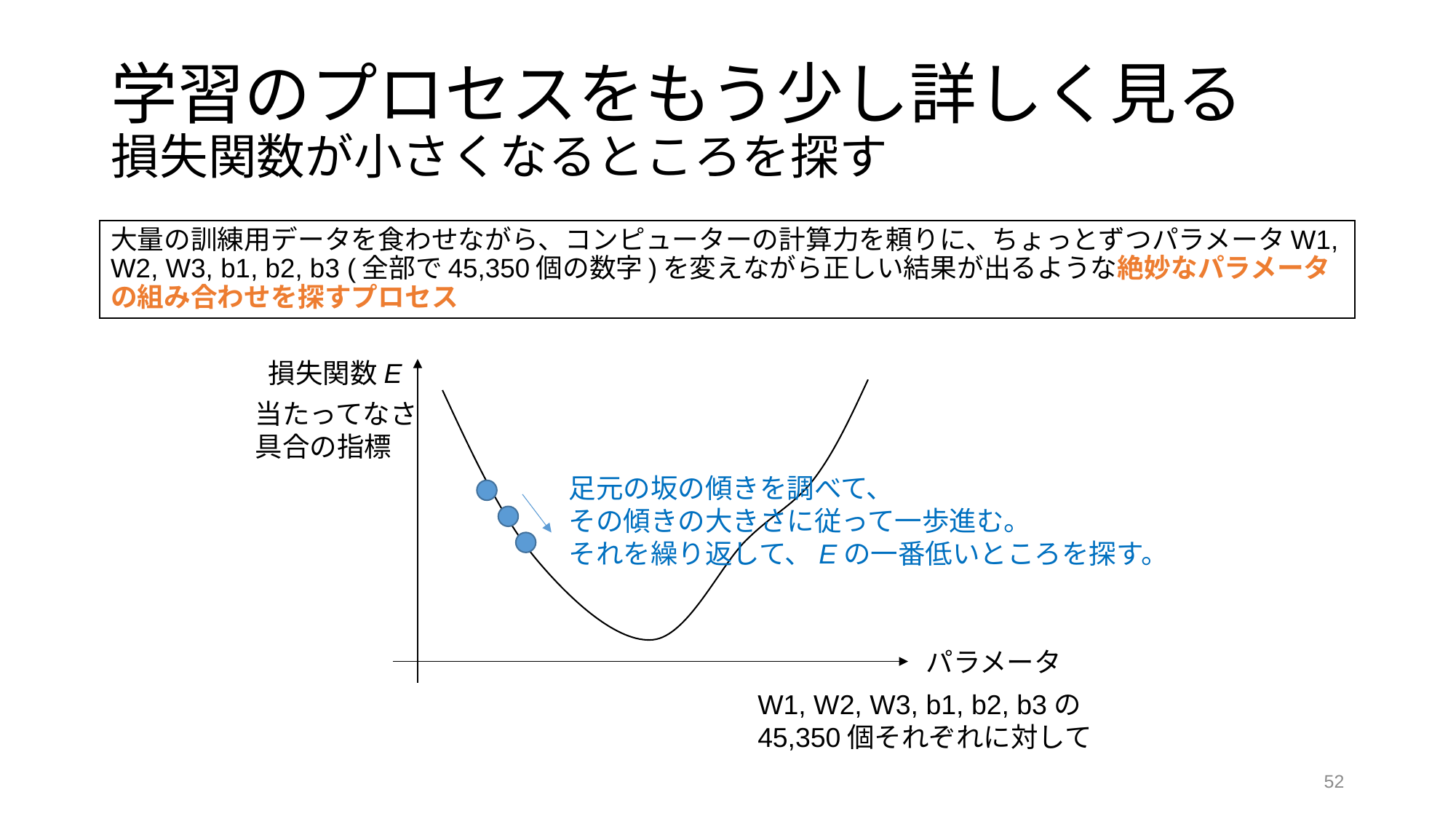

# 学習のプロセスをもう少し詳しく見る 損失関数が小さくなるところを探す
大量の訓練用データを食わせながら、コンピューターの計算力を頼りに、ちょっとずつパラメータW1, W2, W3, b1, b2, b3 (全部で45,350個の数字)を変えながら正しい結果が出るような絶妙なパラメータの組み合わせを探すプロセス
損失関数E

当たってなさ
具合の指標
足元の坂の傾きを調べて、
その傾きの大きさに従って一歩進む。
それを繰り返して、Eの一番低いところを探す。

パラメータ
W1, W2, W3, b1, b2, b3の
45,350個それぞれに対して
52